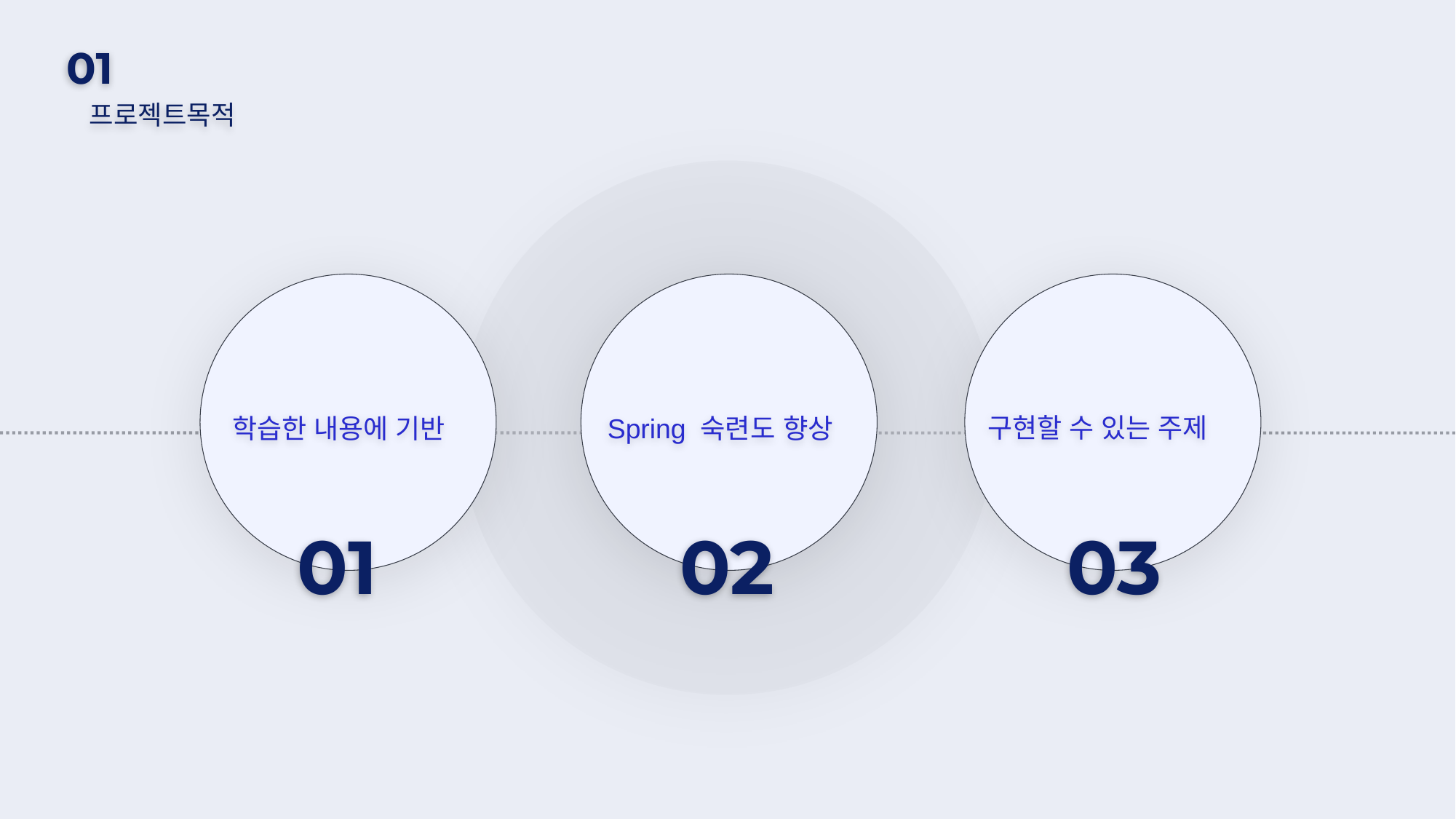

01
프로젝트목적

Spring 숙련도 향상
구현할 수 있는 주제
학습한 내용에 기반

01
02
03